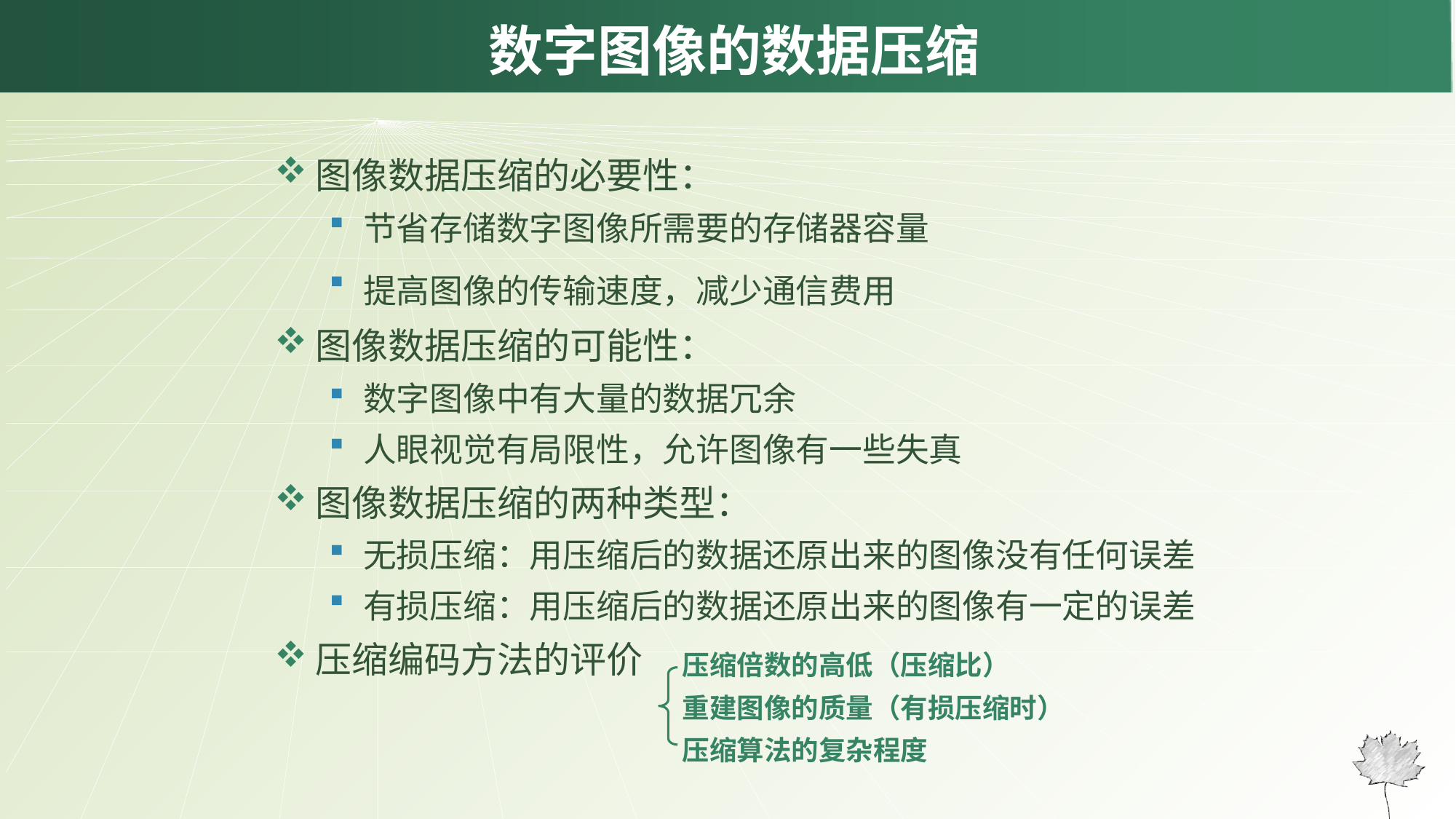

# 数字图像的数据压缩
图像数据压缩的必要性：
节省存储数字图像所需要的存储器容量
提高图像的传输速度，减少通信费用
图像数据压缩的可能性：
数字图像中有大量的数据冗余
人眼视觉有局限性，允许图像有一些失真
图像数据压缩的两种类型：
无损压缩：用压缩后的数据还原出来的图像没有任何误差
有损压缩：用压缩后的数据还原出来的图像有一定的误差
压缩编码方法的评价
压缩倍数的高低（压缩比）
重建图像的质量（有损压缩时）
压缩算法的复杂程度